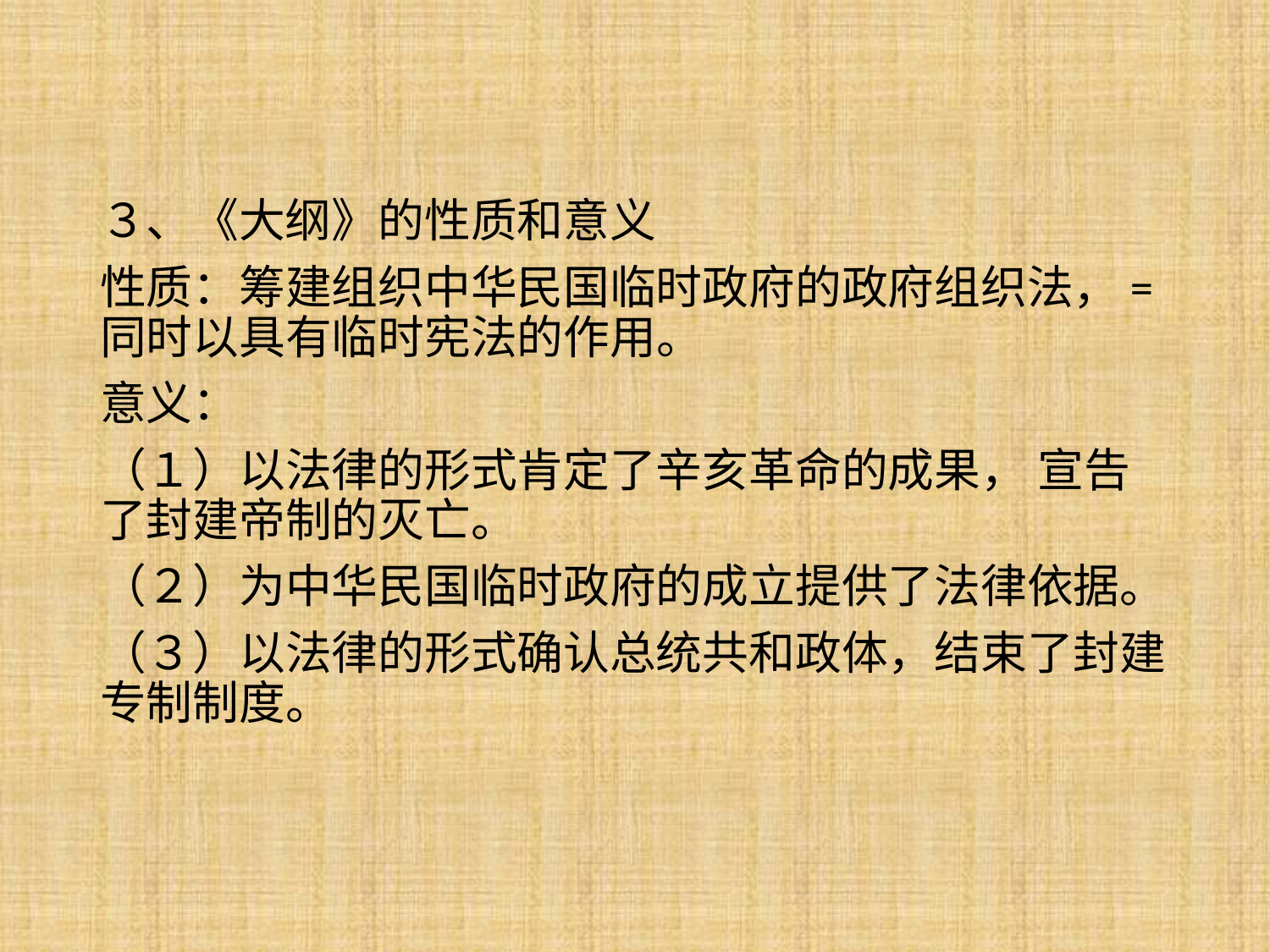

３、《大纲》的性质和意义
性质：筹建组织中华民国临时政府的政府组织法，=同时以具有临时宪法的作用。
意义：
（１）以法律的形式肯定了辛亥革命的成果， 宣告了封建帝制的灭亡。
（２）为中华民国临时政府的成立提供了法律依据。
（３）以法律的形式确认总统共和政体，结束了封建专制制度。